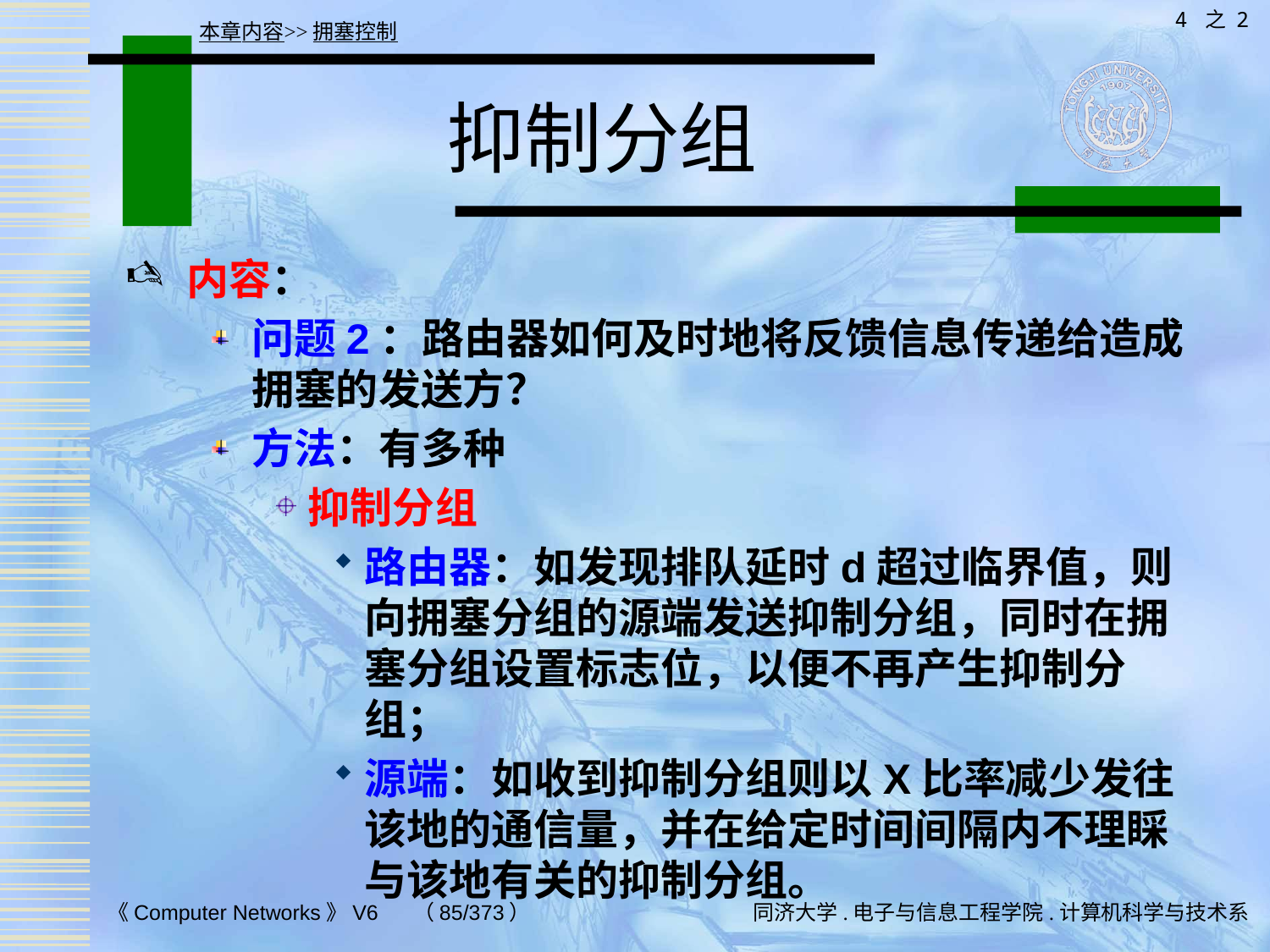

4 之 2
本章内容>>拥塞控制
# 抑制分组
内容：
问题2：路由器如何及时地将反馈信息传递给造成拥塞的发送方？
方法：有多种
抑制分组
路由器：如发现排队延时d超过临界值，则向拥塞分组的源端发送抑制分组，同时在拥塞分组设置标志位，以便不再产生抑制分组；
源端：如收到抑制分组则以X比率减少发往该地的通信量，并在给定时间间隔内不理睬与该地有关的抑制分组。